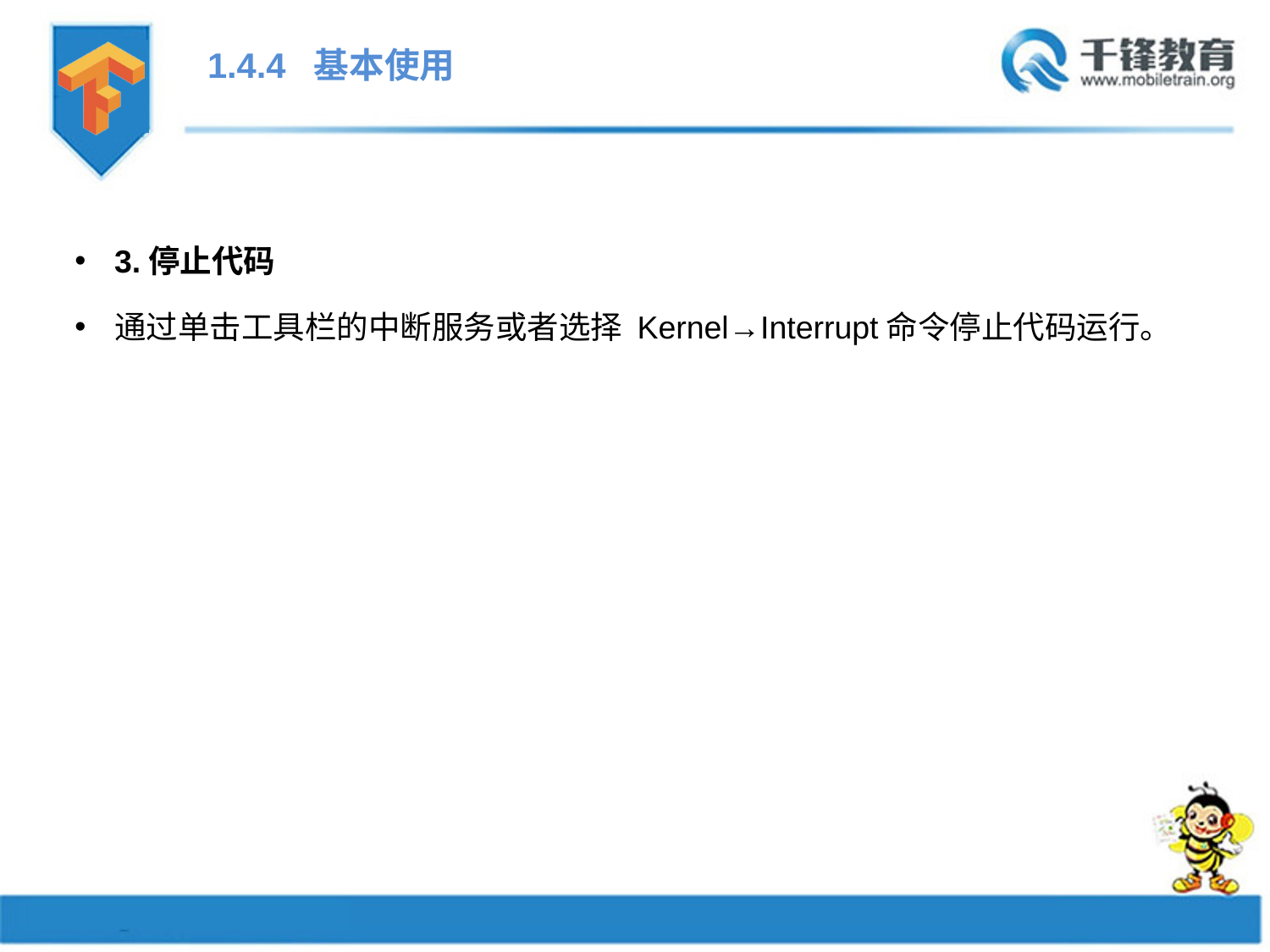

1.4.4  基本使用
3.停止代码
通过单击工具栏的中断服务或者选择 Kernel→Interrupt命令停止代码运行。